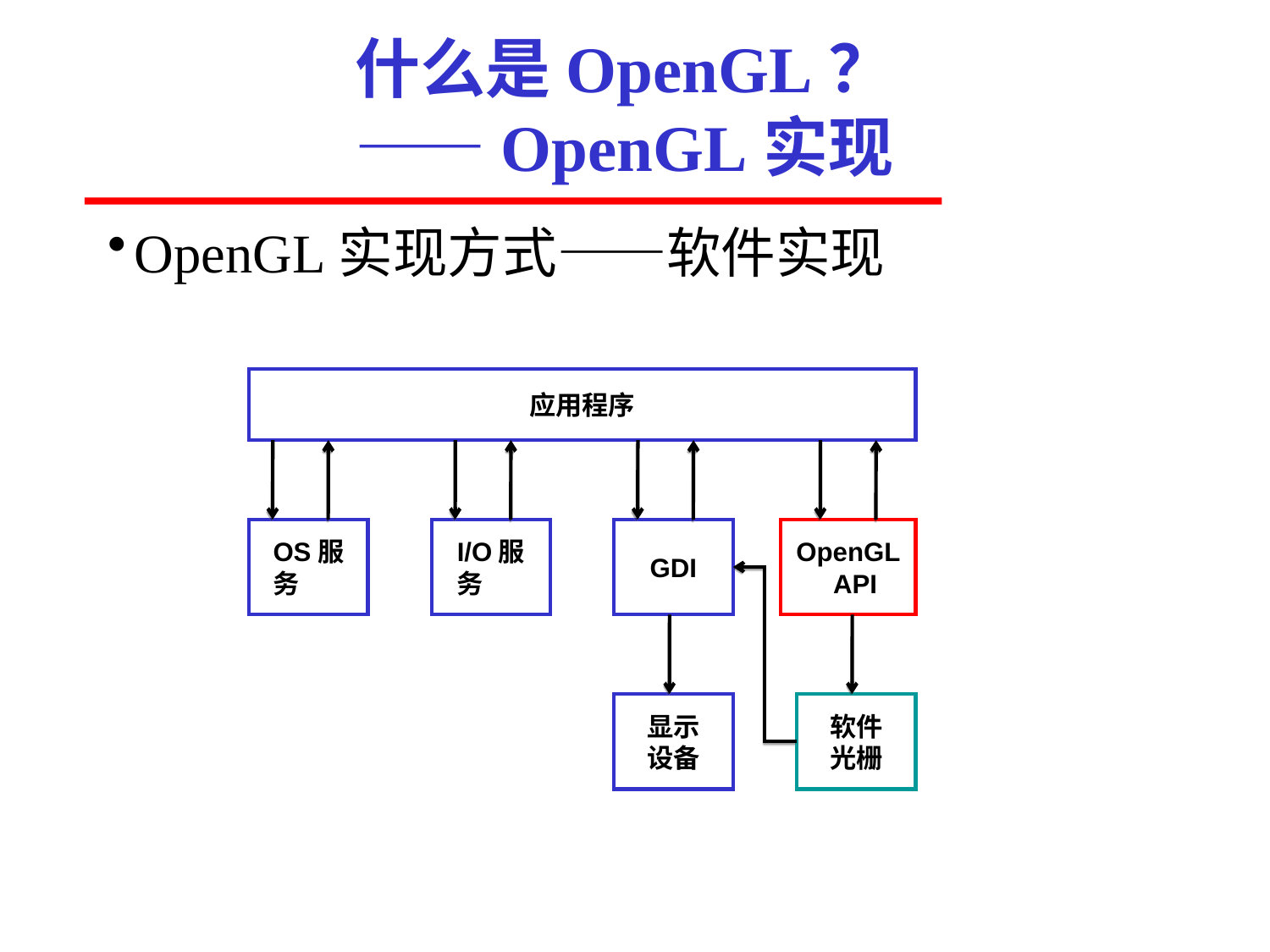

# 什么是OpenGL？ ——OpenGL实现
OpenGL实现方式——软件实现

应用程序
OS服务
I/O服务
GDI
OpenGL
     API
显示
设备
软件
光栅